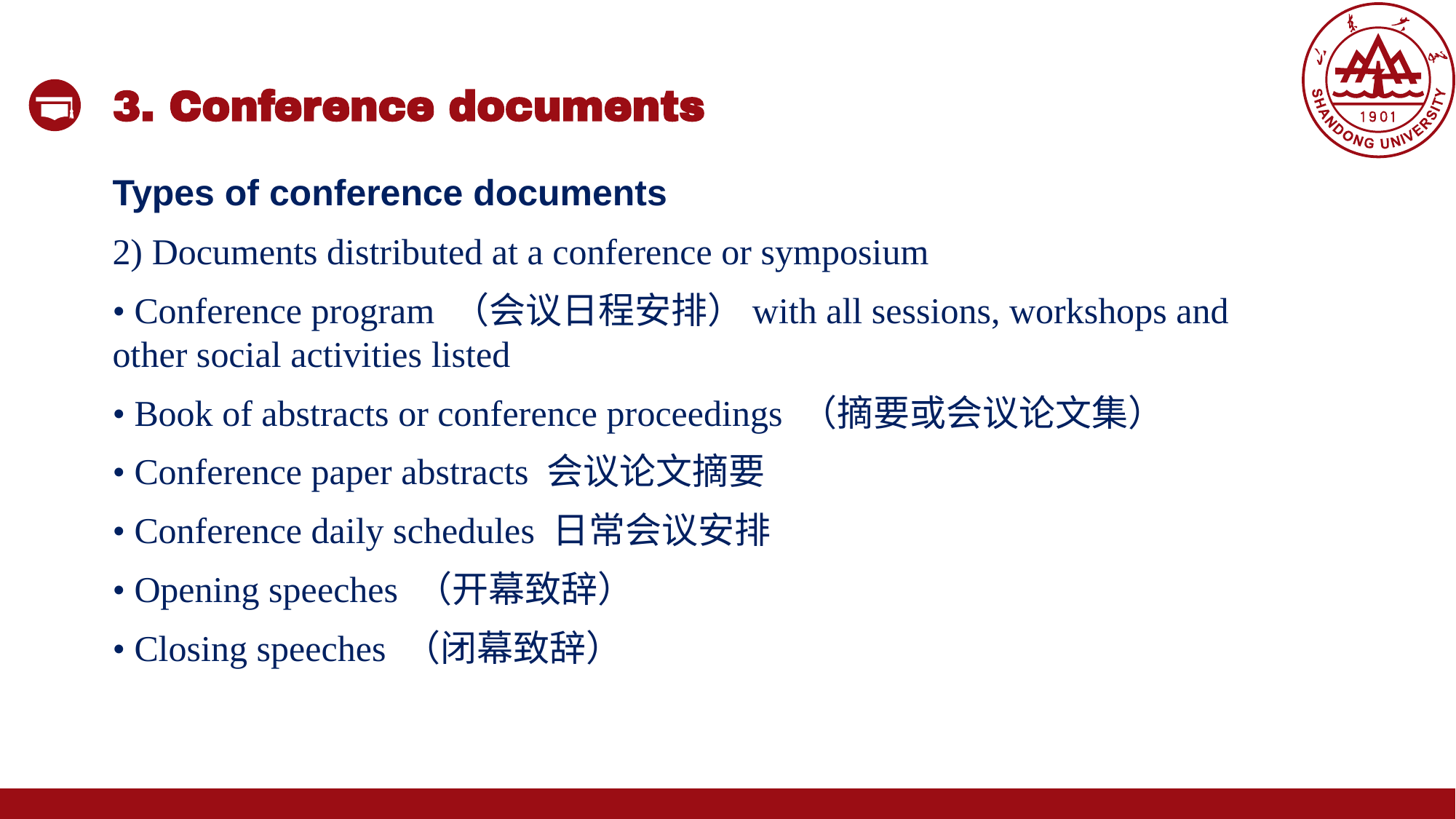

3. Conference documents

Types of conference documents
2) Documents distributed at a conference or symposium
• Conference program （会议日程安排）with all sessions, workshops and other social activities listed
• Book of abstracts or conference proceedings （摘要或会议论文集）
• Conference paper abstracts 会议论文摘要
• Conference daily schedules 日常会议安排
• Opening speeches （开幕致辞）
• Closing speeches （闭幕致辞）